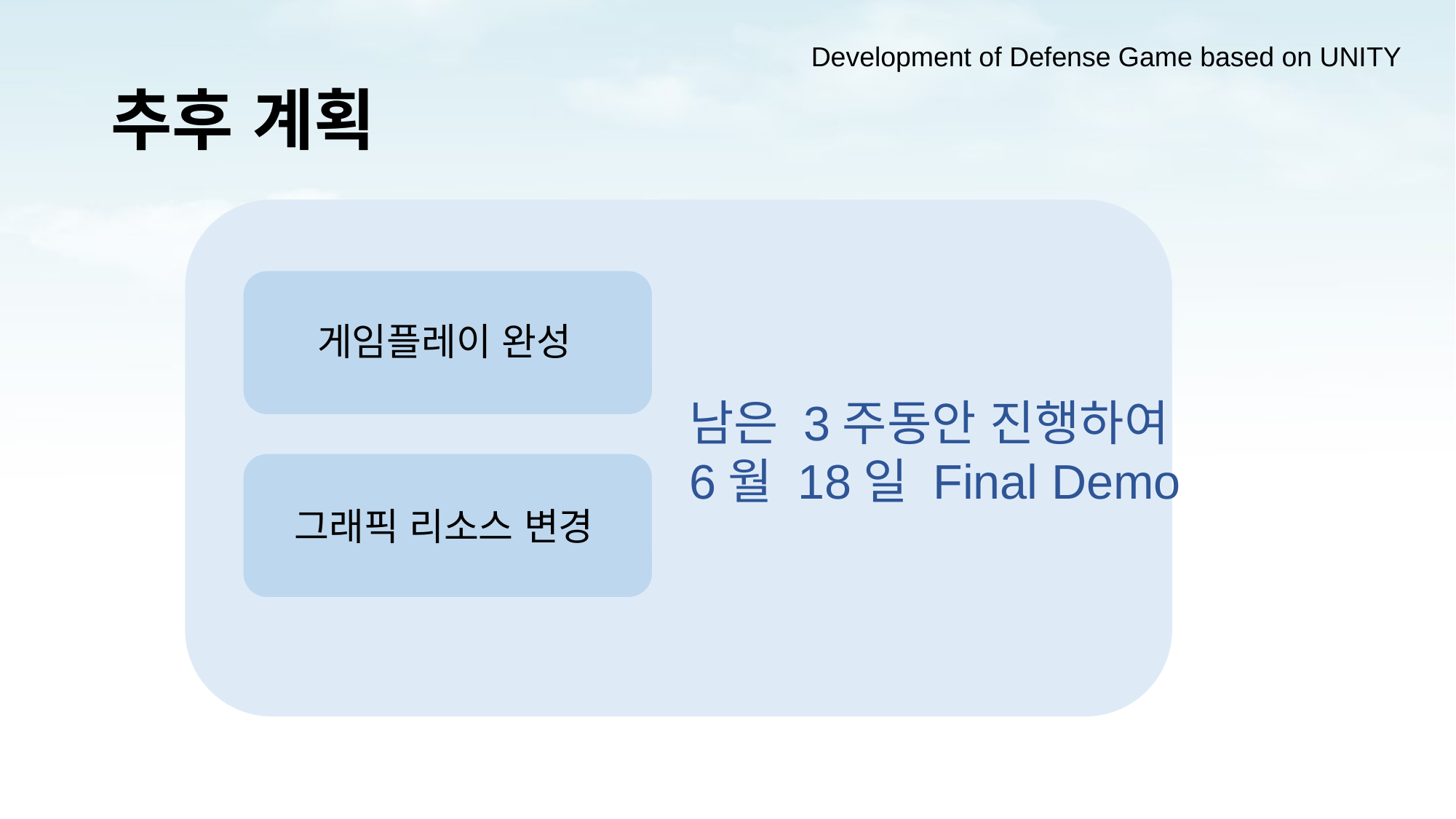

Development of Defense Game based on UNITY
# 추후 계획

게임플레이 완성
남은 3주동안 진행하여
6월 18일 Final Demo

그래픽 리소스 변경